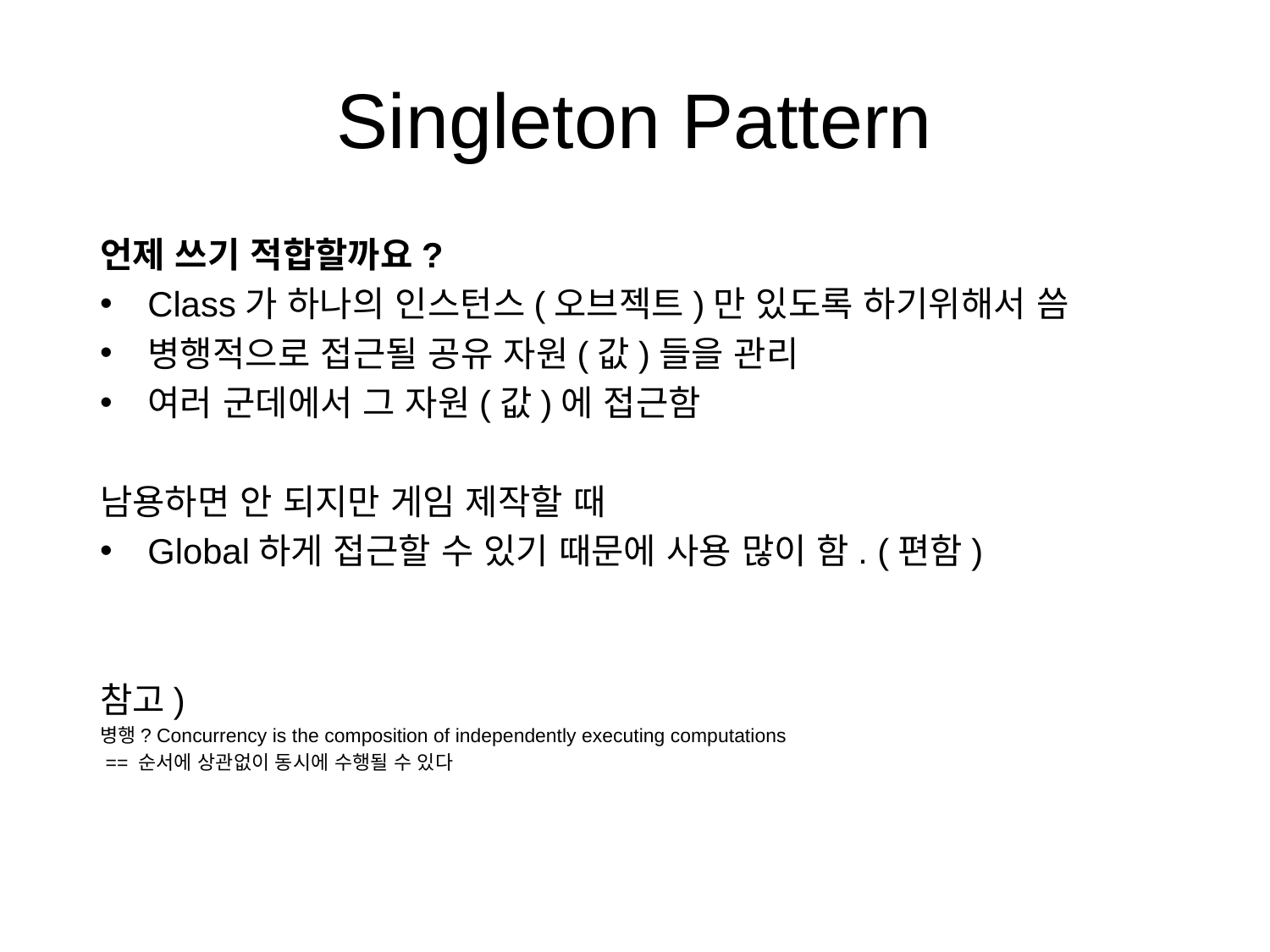

# Singleton Pattern
언제 쓰기 적합할까요?
Class가 하나의 인스턴스(오브젝트)만 있도록 하기위해서 씀
병행적으로 접근될 공유 자원(값)들을 관리
여러 군데에서 그 자원(값)에 접근함

남용하면 안 되지만 게임 제작할 때
Global하게 접근할 수 있기 때문에 사용 많이 함. (편함)

참고)
병행? Concurrency is the composition of independently executing computations
 == 순서에 상관없이 동시에 수행될 수 있다